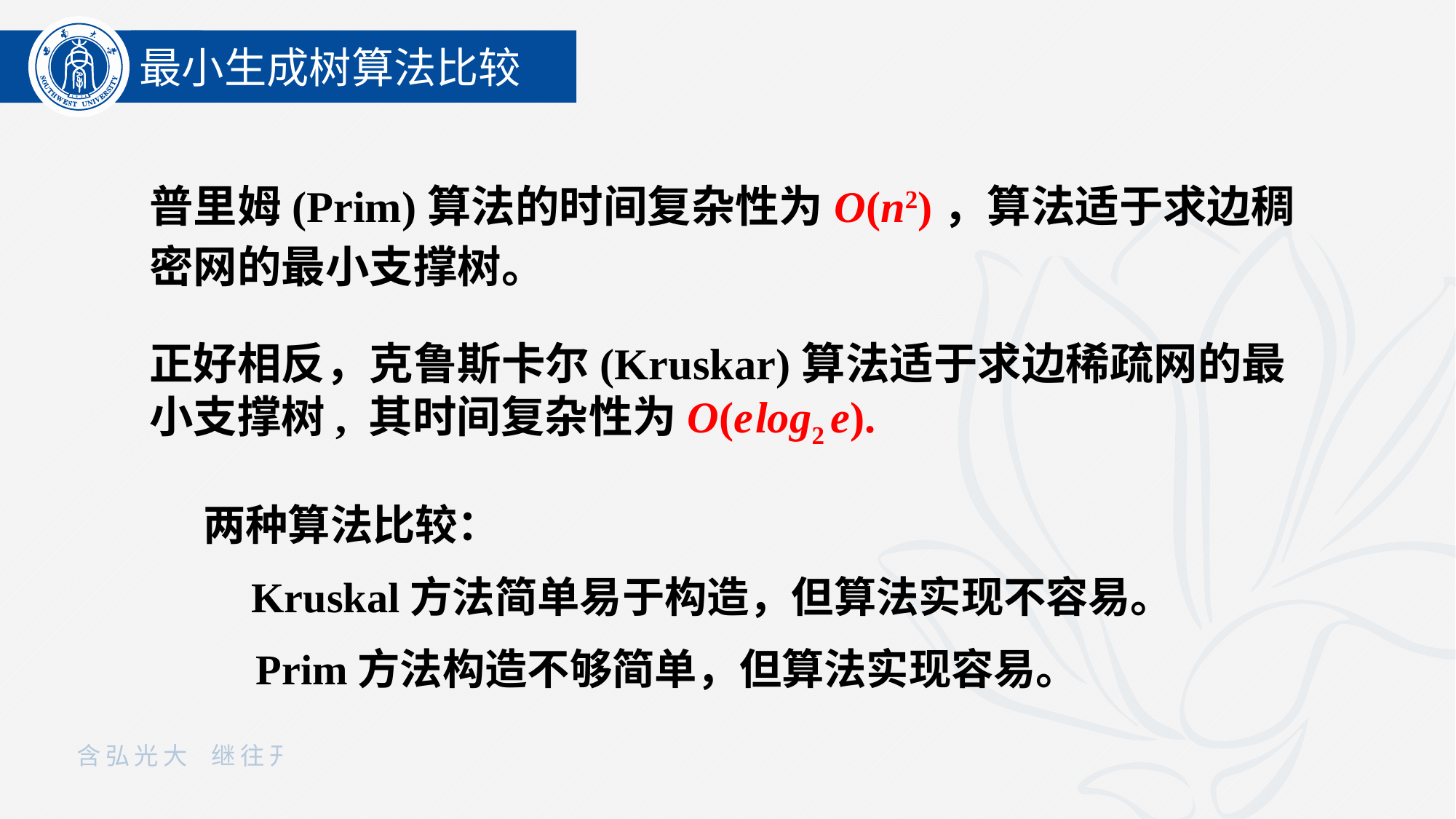

最小生成树算法比较
普里姆(Prim)算法的时间复杂性为O(n2)，算法适于求边稠密网的最小支撑树。
正好相反，克鲁斯卡尔(Kruskar)算法适于求边稀疏网的最小支撑树, 其时间复杂性为O(e log2 e).
两种算法比较：
     Kruskal方法简单易于构造，但算法实现不容易。
     Prim方法构造不够简单，但算法实现容易。